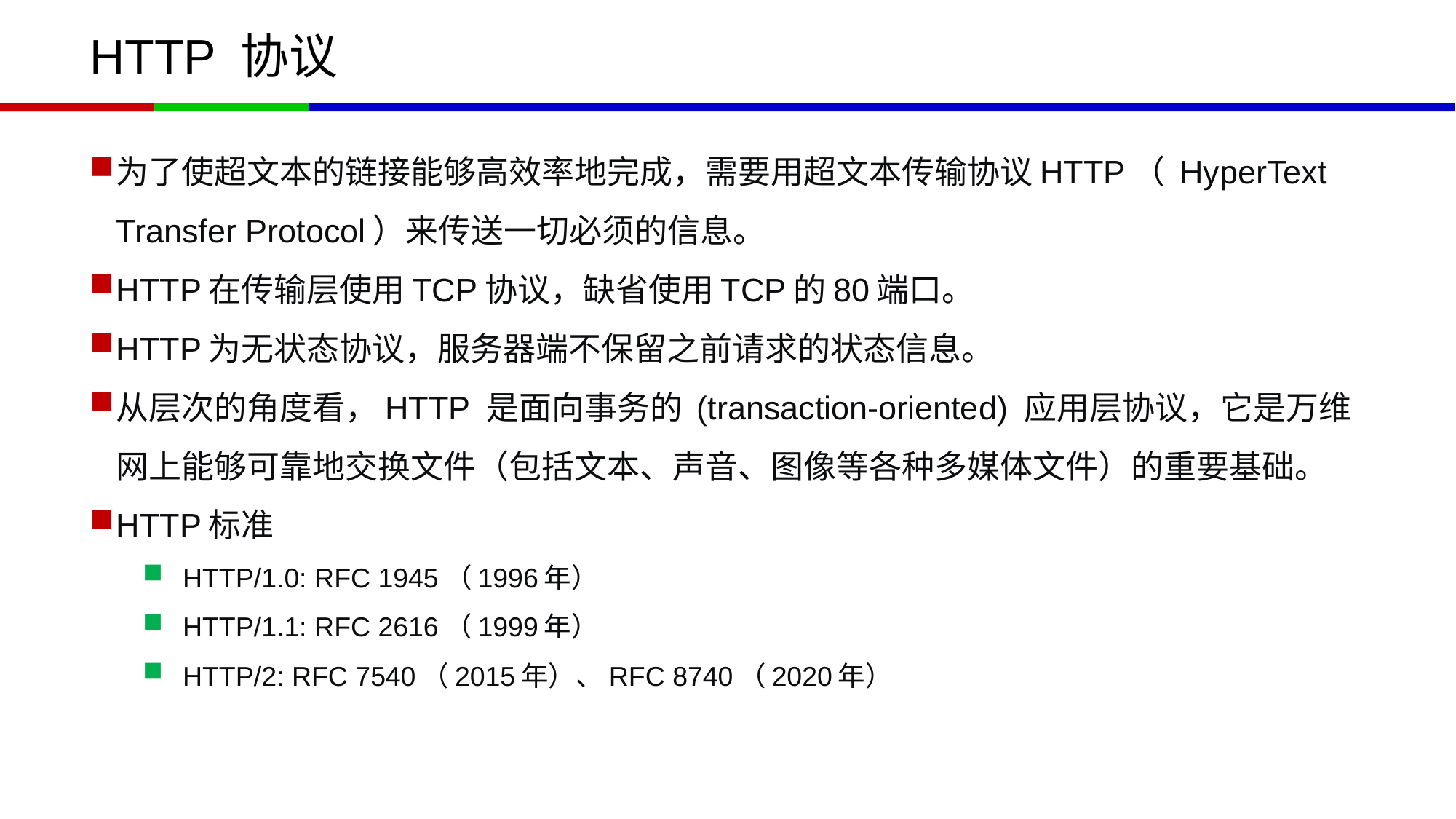

# HTTP 协议
为了使超文本的链接能够高效率地完成，需要用超文本传输协议HTTP（ HyperText Transfer Protocol）来传送一切必须的信息。
HTTP在传输层使用TCP协议，缺省使用TCP的80端口。
HTTP为无状态协议，服务器端不保留之前请求的状态信息。
从层次的角度看，HTTP 是面向事务的 (transaction-oriented) 应用层协议，它是万维网上能够可靠地交换文件（包括文本、声音、图像等各种多媒体文件）的重要基础。
HTTP标准
HTTP/1.0: RFC 1945（1996年）
HTTP/1.1: RFC 2616（1999年）
HTTP/2: RFC 7540（2015年）、RFC 8740（2020年）
122